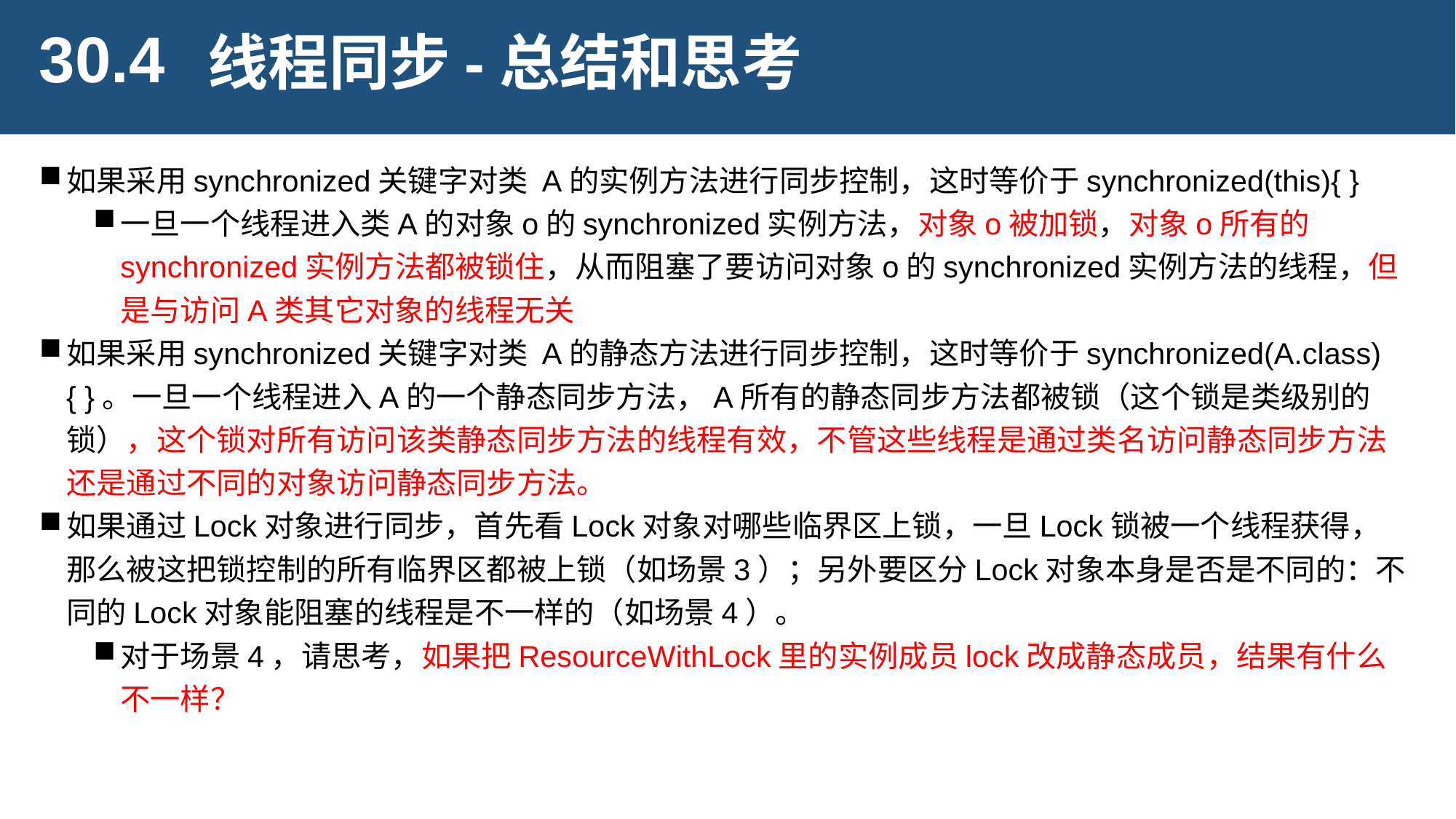

30.4
线程同步-总结和思考
如果采用synchronized关键字对类 A的实例方法进行同步控制，这时等价于synchronized(this){ }
一旦一个线程进入类A的对象o的synchronized实例方法，对象o被加锁，对象o所有的synchronized实例方法都被锁住，从而阻塞了要访问对象o的synchronized实例方法的线程，但是与访问A类其它对象的线程无关
如果采用synchronized关键字对类 A的静态方法进行同步控制，这时等价于synchronized(A.class){ }。一旦一个线程进入A的一个静态同步方法，A所有的静态同步方法都被锁（这个锁是类级别的锁），这个锁对所有访问该类静态同步方法的线程有效，不管这些线程是通过类名访问静态同步方法还是通过不同的对象访问静态同步方法。
如果通过Lock对象进行同步，首先看Lock对象对哪些临界区上锁，一旦Lock锁被一个线程获得，那么被这把锁控制的所有临界区都被上锁（如场景3）；另外要区分Lock对象本身是否是不同的：不同的Lock对象能阻塞的线程是不一样的（如场景4）。
对于场景4，请思考，如果把ResourceWithLock里的实例成员lock改成静态成员，结果有什么不一样？